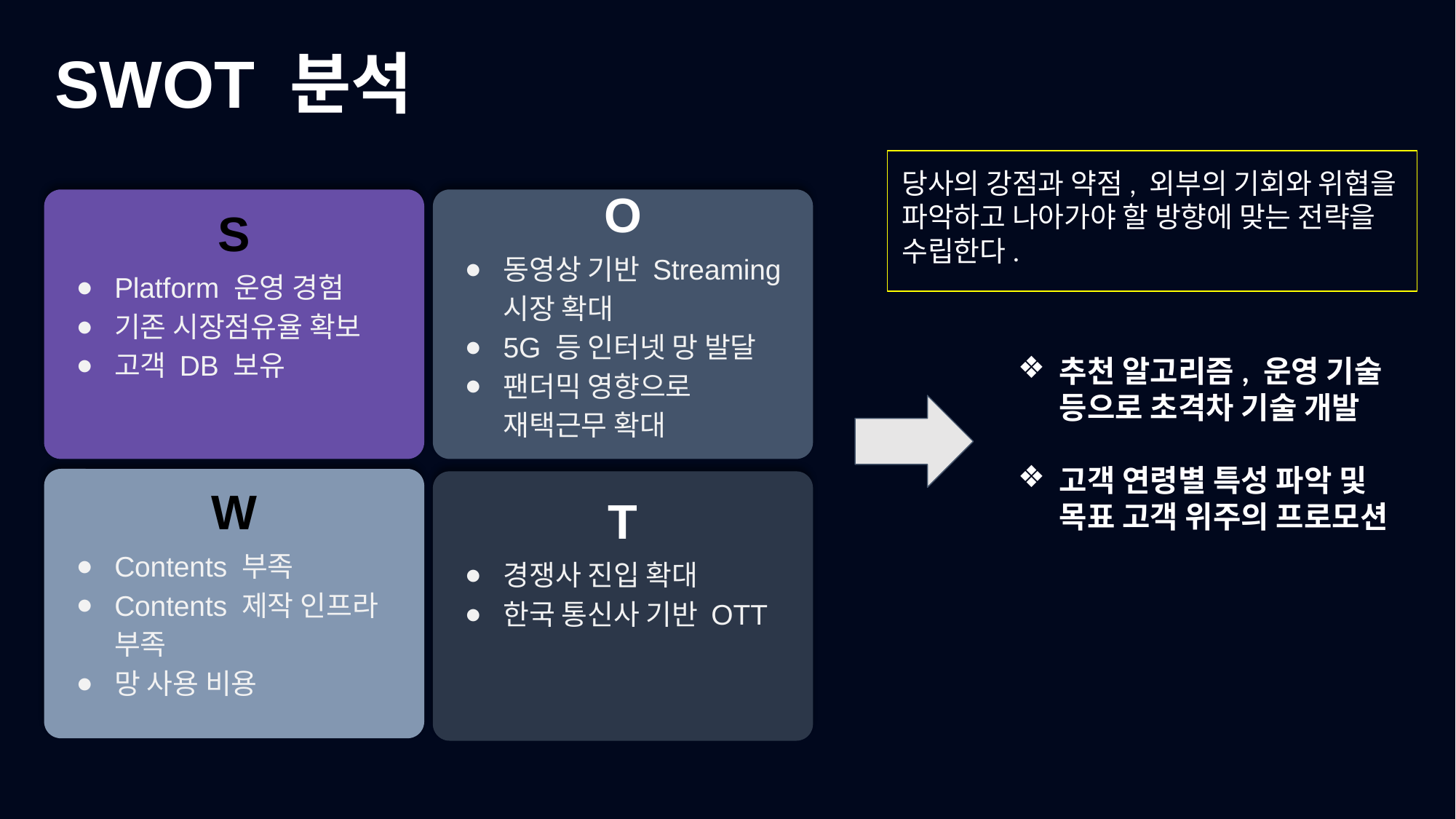

SWOT 분석
당사의 강점과 약점, 외부의 기회와 위협을 파악하고 나아가야 할 방향에 맞는 전략을 수립한다.

O
동영상 기반 Streaming 시장 확대
5G 등 인터넷 망 발달
팬더믹 영향으로 재택근무 확대

S
Platform 운영 경험
기존 시장점유율 확보
고객 DB 보유

추천 알고리즘, 운영 기술 등으로 초격차 기술 개발

고객 연령별 특성 파악 및 목표 고객 위주의 프로모션

W

W
Contents 부족
Contents 제작 인프라 부족
망 사용 비용

T
경쟁사 진입 확대
한국 통신사 기반 OTT